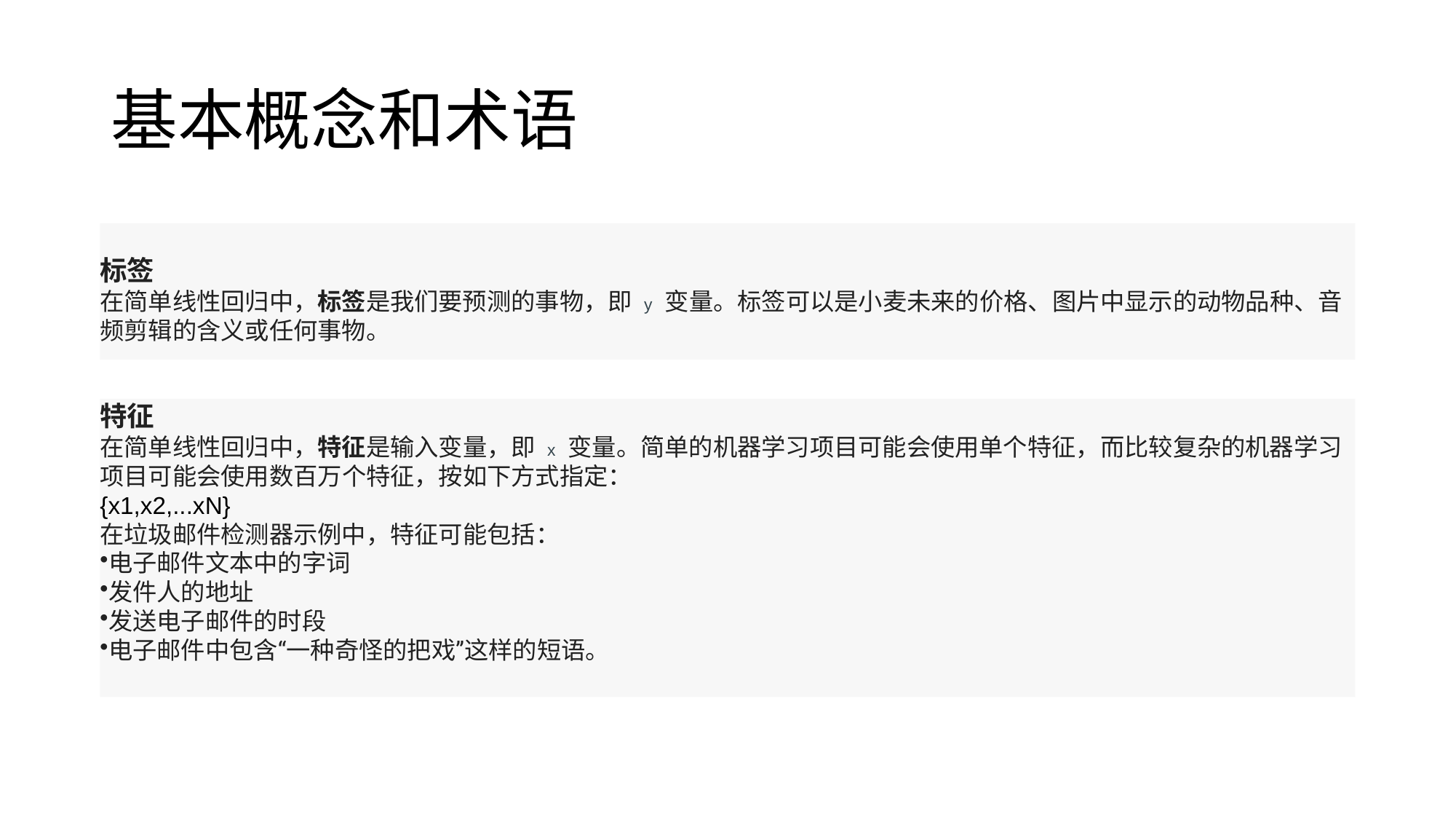

# 基本概念和术语
标签
在简单线性回归中，标签是我们要预测的事物，即 y 变量。标签可以是小麦未来的价格、图片中显示的动物品种、音频剪辑的含义或任何事物。
特征
在简单线性回归中，特征是输入变量，即 x 变量。简单的机器学习项目可能会使用单个特征，而比较复杂的机器学习
项目可能会使用数百万个特征，按如下方式指定：
{x1,x2,...xN}
在垃圾邮件检测器示例中，特征可能包括：
电子邮件文本中的字词
发件人的地址
发送电子邮件的时段
电子邮件中包含“一种奇怪的把戏”这样的短语。